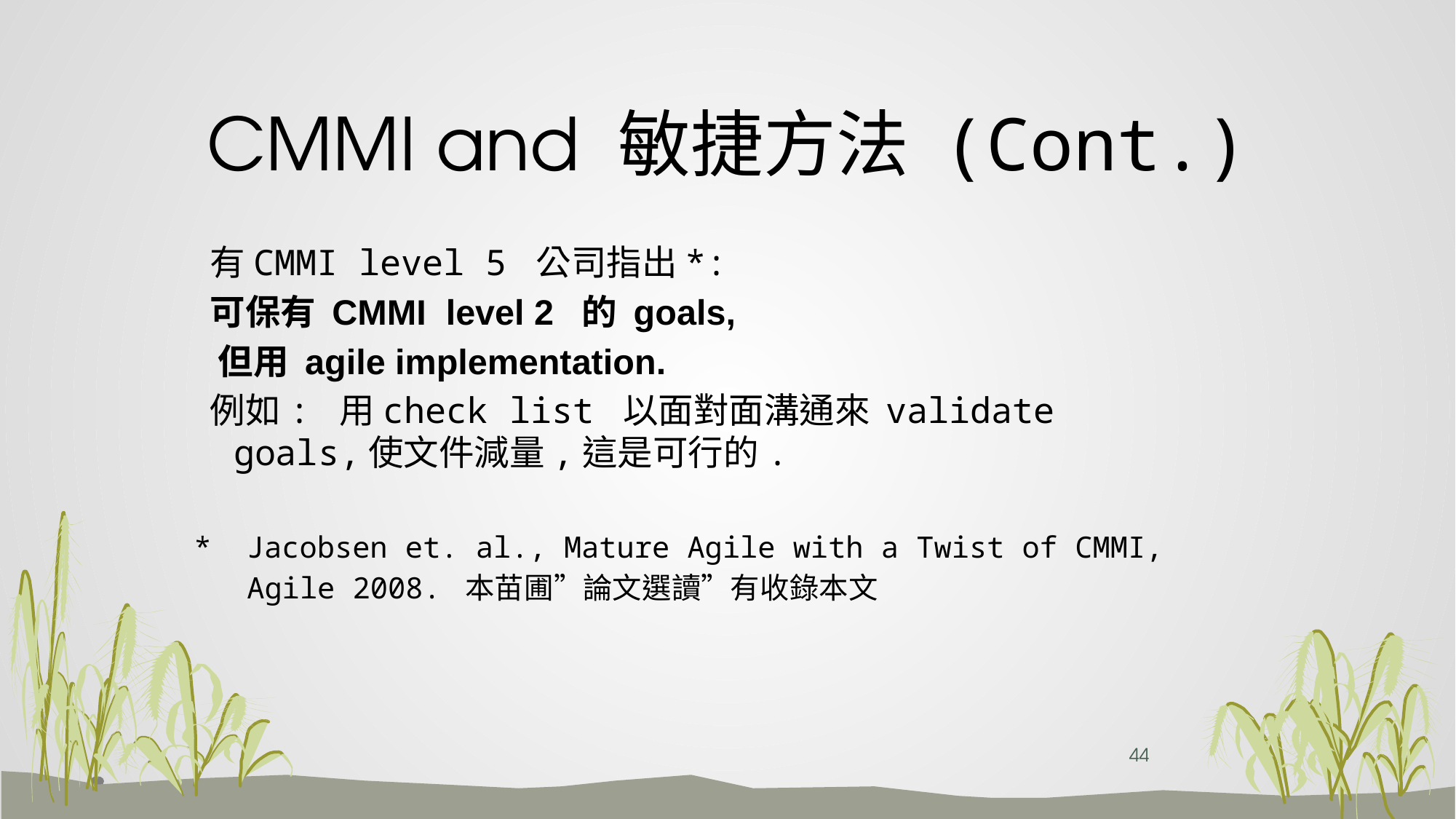

# CMMI and 敏捷方法 (Cont.)
 有CMMI level 5 公司指出*:
 可保有 CMMI  level 2  的 goals,
  但用 agile implementation.
 例如: 用check list 以面對面溝通來 validate goals,使文件減量,這是可行的.

*  Jacobsen et. al., Mature Agile with a Twist of CMMI,
   Agile 2008. 本苗圃”論文選讀”有收錄本文
44